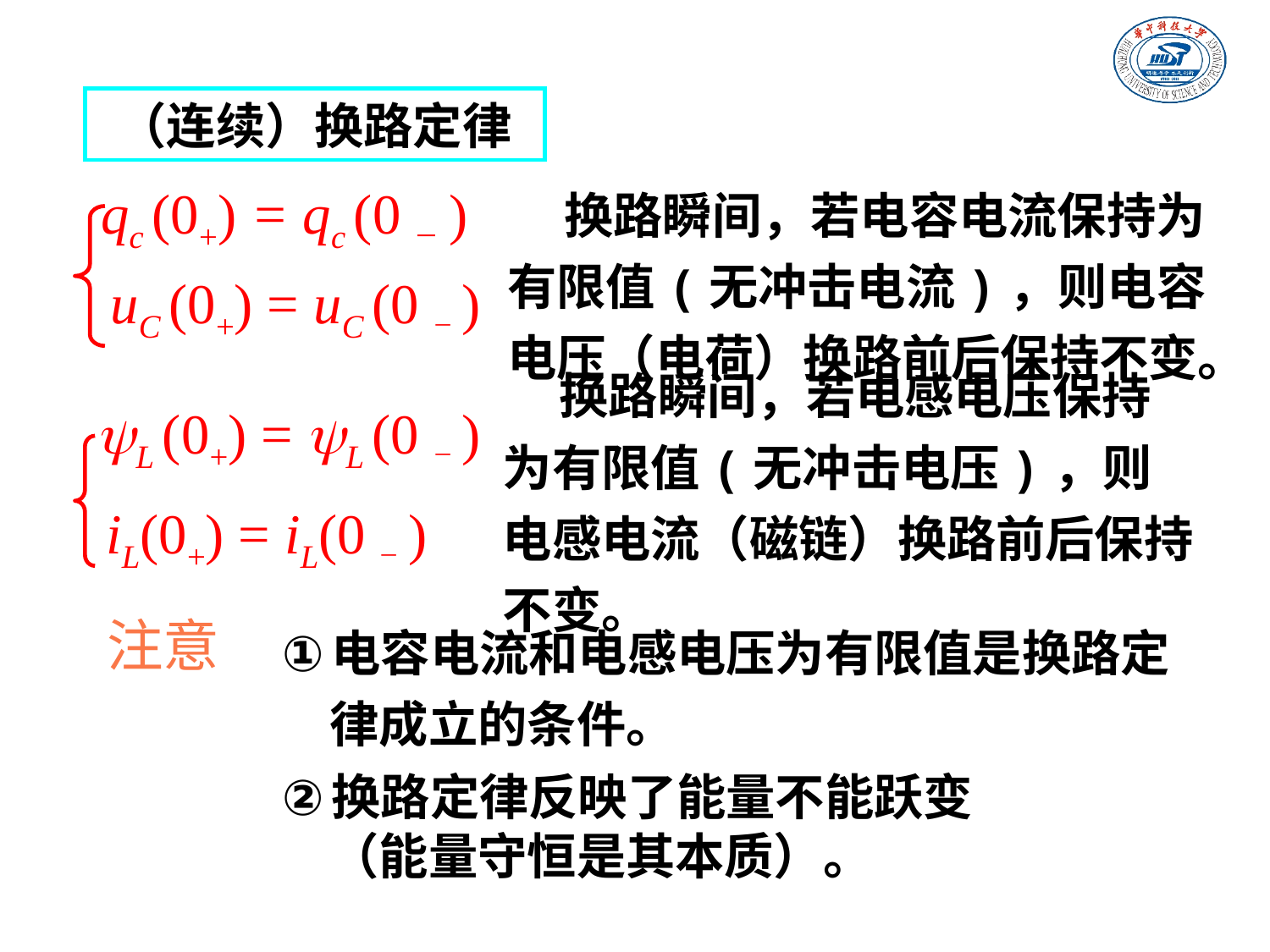

（连续）换路定律
    换路瞬间，若电容电流保持为有限值(无冲击电流)，则电容电压（电荷）换路前后保持不变。
qc (0+) = qc (0－)

uC (0+) = uC (0－)
    换路瞬间，若电感电压保持为有限值(无冲击电压)，则电感电流（磁链）换路前后保持不变。
ψL (0+) = ψL (0－)

iL(0+) = iL(0－)
注意
电容电流和电感电压为有限值是换路定律成立的条件。
换路定律反映了能量不能跃变（能量守恒是其本质）。